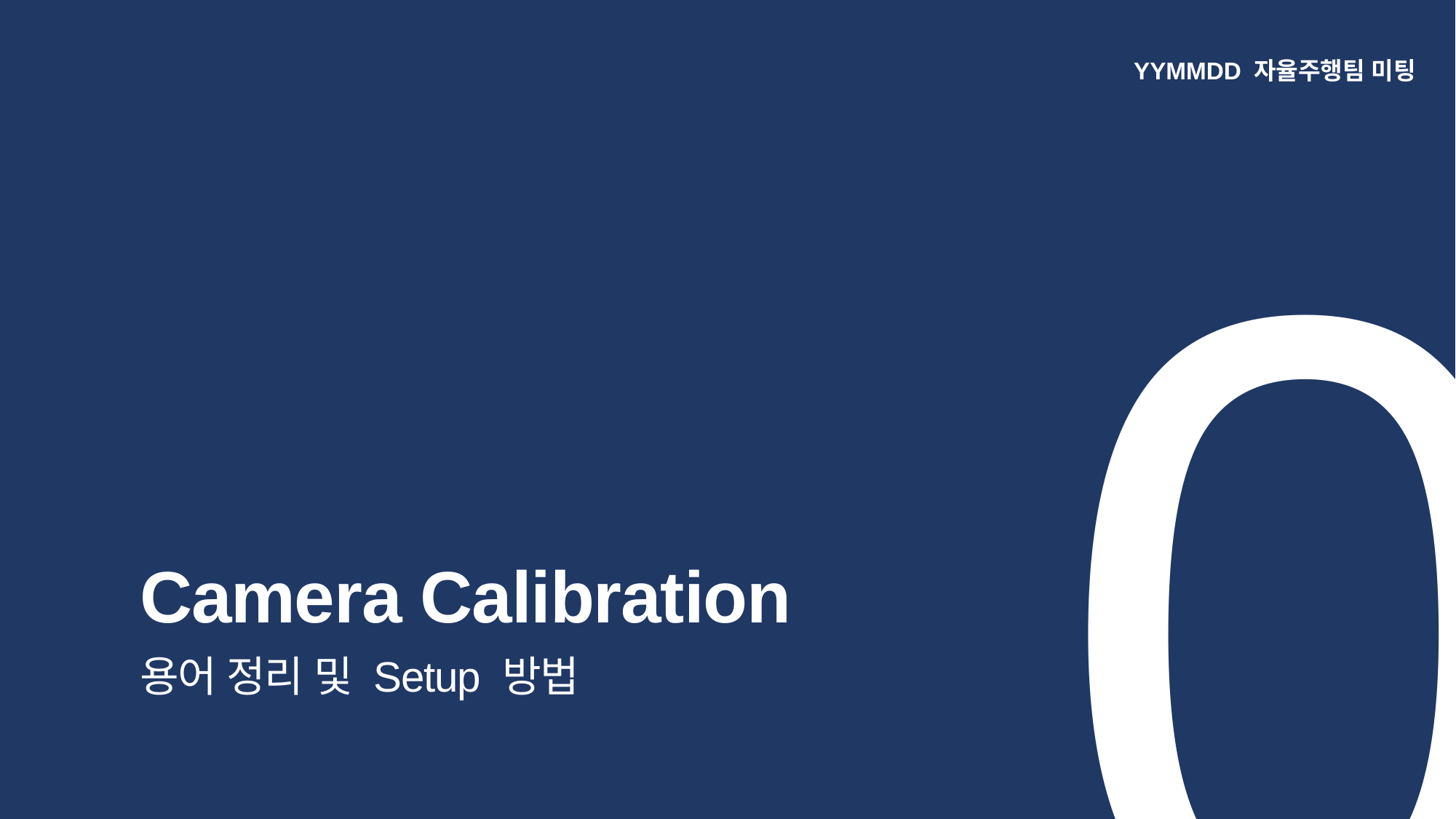

0
YYMMDD 자율주행팀 미팅
Camera Calibration
용어 정리 및 Setup 방법